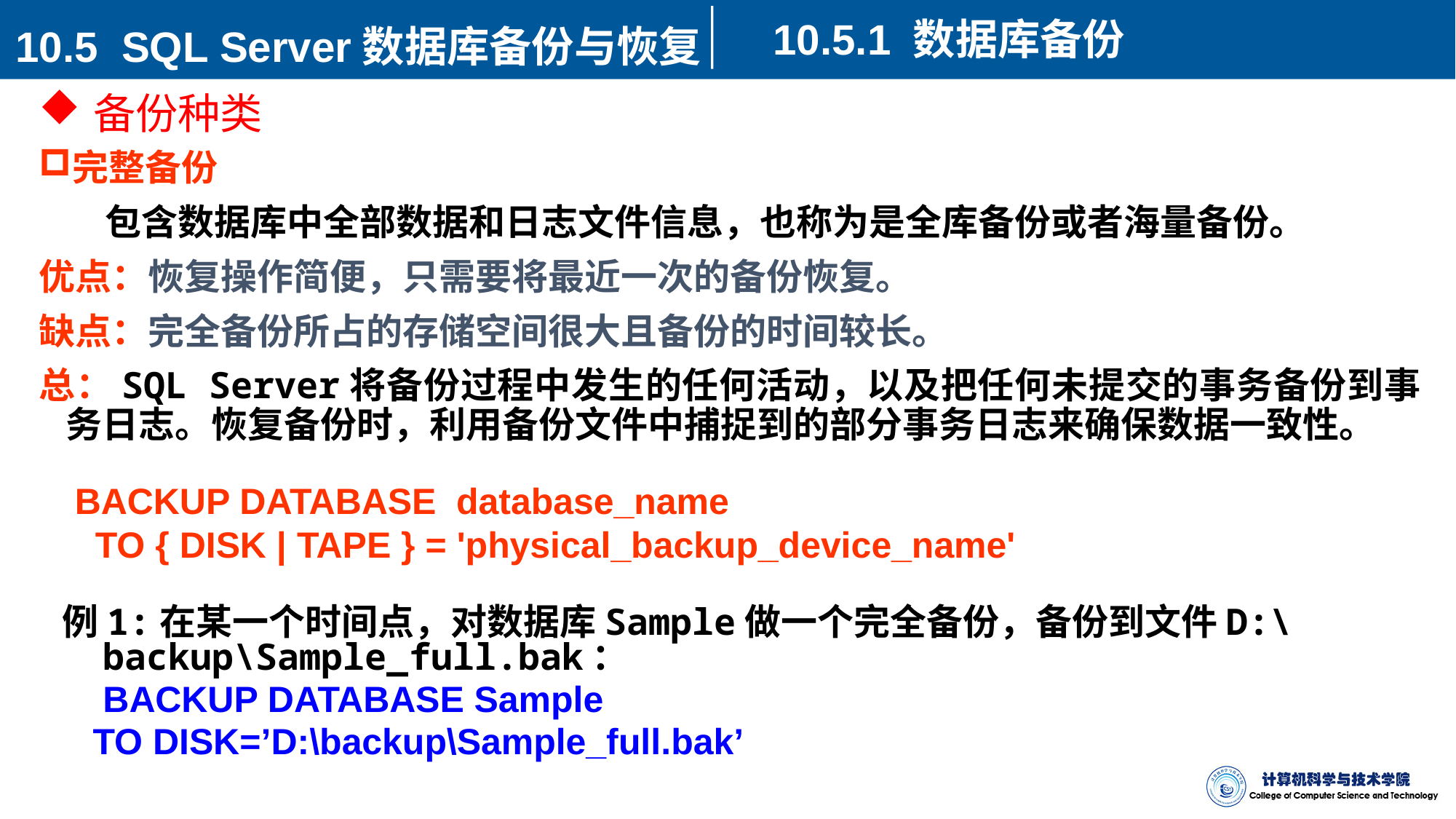

10.5.1 数据库备份
10.5  SQL Server数据库备份与恢复
备份种类
完整备份
       包含数据库中全部数据和日志文件信息，也称为是全库备份或者海量备份。
优点：恢复操作简便，只需要将最近一次的备份恢复。
缺点：完全备份所占的存储空间很大且备份的时间较长。
总：SQL Server将备份过程中发生的任何活动，以及把任何未提交的事务备份到事务日志。恢复备份时，利用备份文件中捕捉到的部分事务日志来确保数据一致性。
BACKUP DATABASE  database_name
  TO { DISK | TAPE } = 'physical_backup_device_name'
例1:在某一个时间点，对数据库Sample做一个完全备份，备份到文件D:\backup\Sample_full.bak：
    BACKUP DATABASE Sample
   TO DISK=’D:\backup\Sample_full.bak’